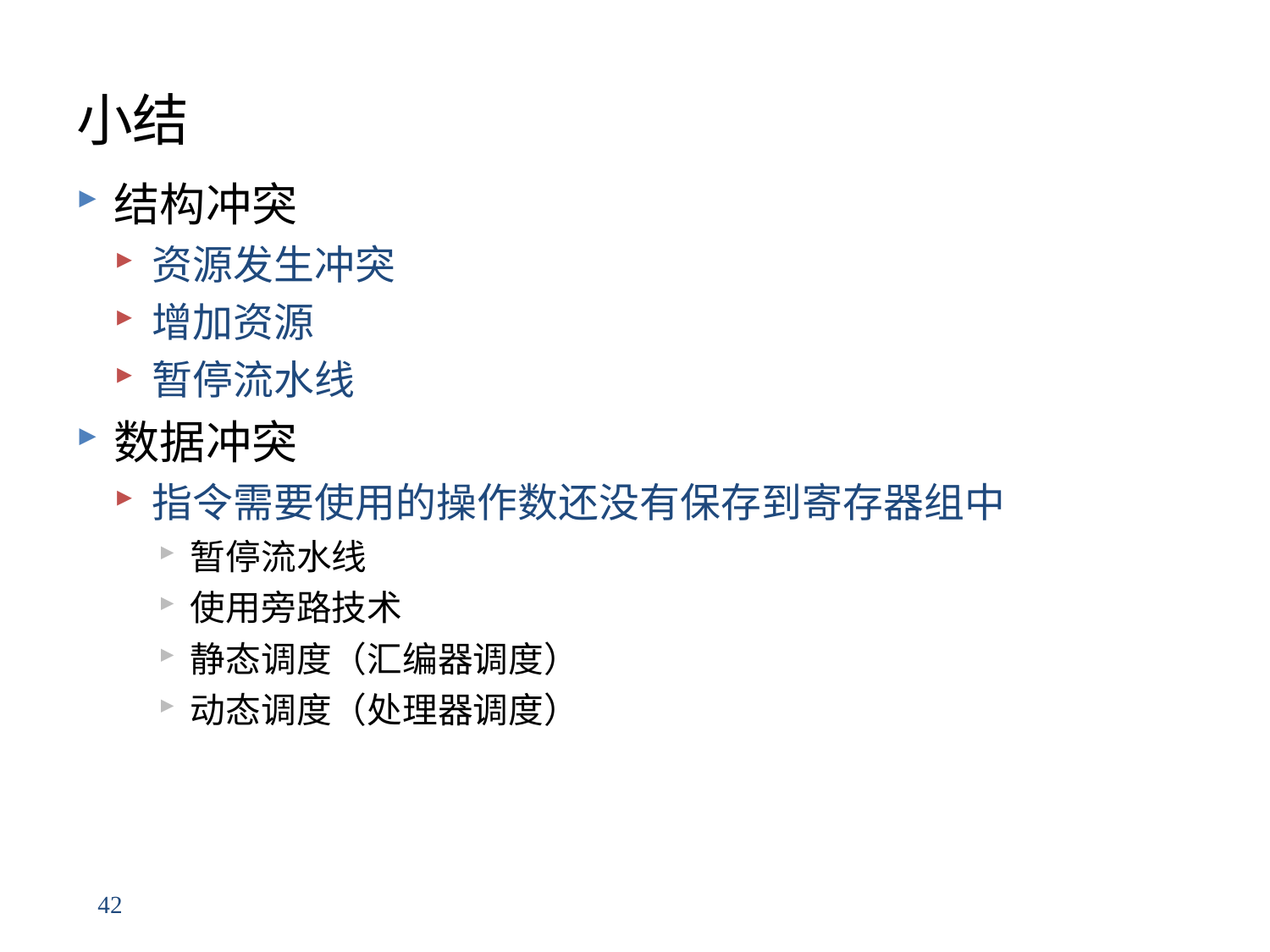

# 小结
结构冲突
资源发生冲突
增加资源
暂停流水线
数据冲突
指令需要使用的操作数还没有保存到寄存器组中
暂停流水线
使用旁路技术
静态调度（汇编器调度）
动态调度（处理器调度）

42